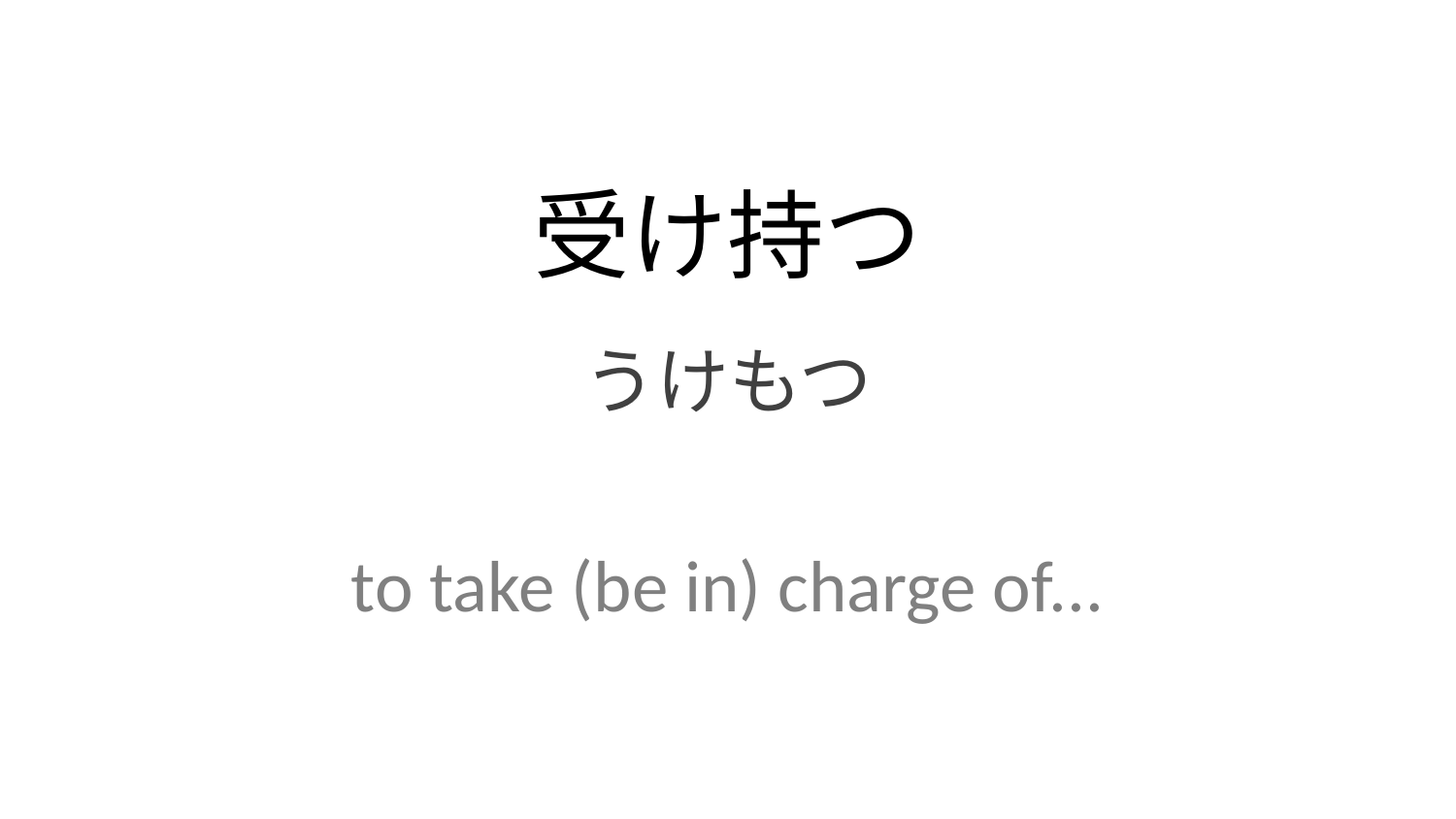

受け持つ

うけもつ
to take (be in) charge of...